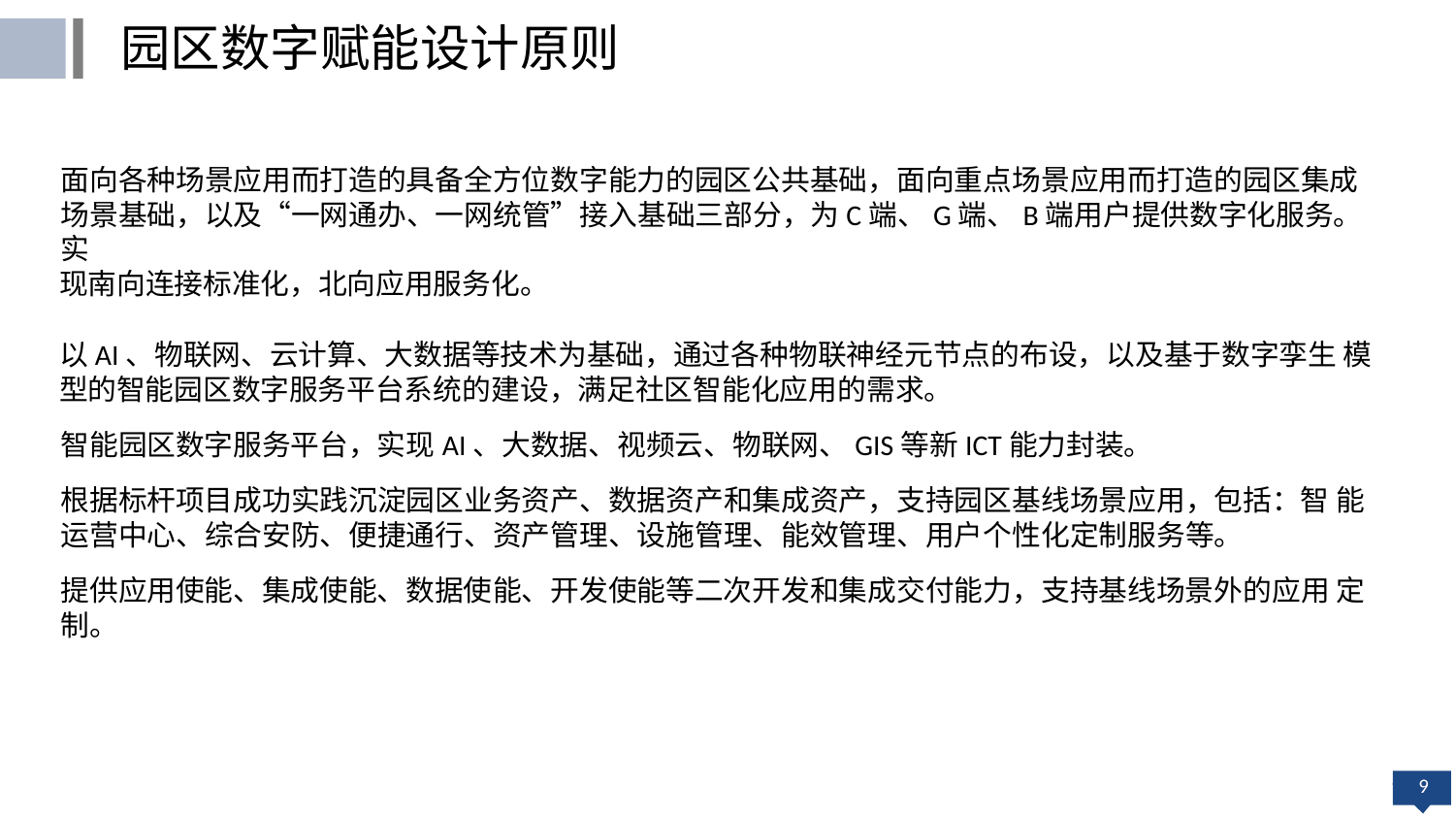

园区数字赋能设计原则

面向各种场景应用而打造的具备全方位数字能力的园区公共基础，面向重点场景应用而打造的园区集成场景基础，以及“一网通办、一网统管”接入基础三部分，为C端、G端、B端用户提供数字化服务。实
现南向连接标准化，北向应用服务化。

以AI、物联网、云计算、大数据等技术为基础，通过各种物联神经元节点的布设，以及基于数字孪生 模型的智能园区数字服务平台系统的建设，满足社区智能化应用的需求。
智能园区数字服务平台，实现AI、大数据、视频云、物联网、GIS等新ICT能力封装。
根据标杆项目成功实践沉淀园区业务资产、数据资产和集成资产，支持园区基线场景应用，包括：智 能运营中心、综合安防、便捷通行、资产管理、设施管理、能效管理、用户个性化定制服务等。
提供应用使能、集成使能、数据使能、开发使能等二次开发和集成交付能力，支持基线场景外的应用 定制。